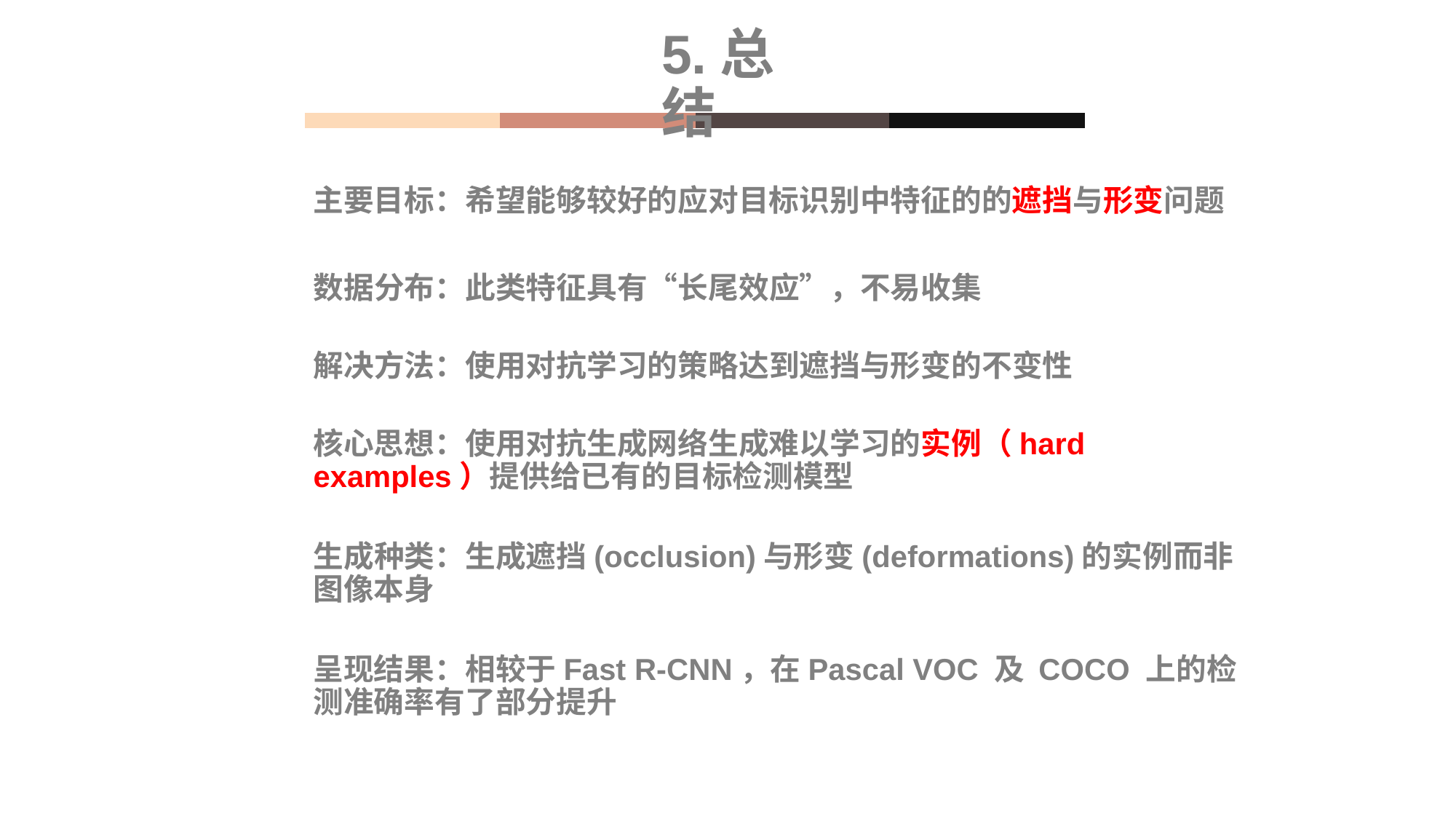

5.总结

主要目标：希望能够较好的应对目标识别中特征的的遮挡与形变问题
数据分布：此类特征具有“长尾效应”，不易收集
解决方法：使用对抗学习的策略达到遮挡与形变的不变性
核心思想：使用对抗生成网络生成难以学习的实例（hard examples）提供给已有的目标检测模型
生成种类：生成遮挡(occlusion)与形变(deformations)的实例而非图像本身
呈现结果：相较于Fast R-CNN，在Pascal VOC 及 COCO 上的检测准确率有了部分提升